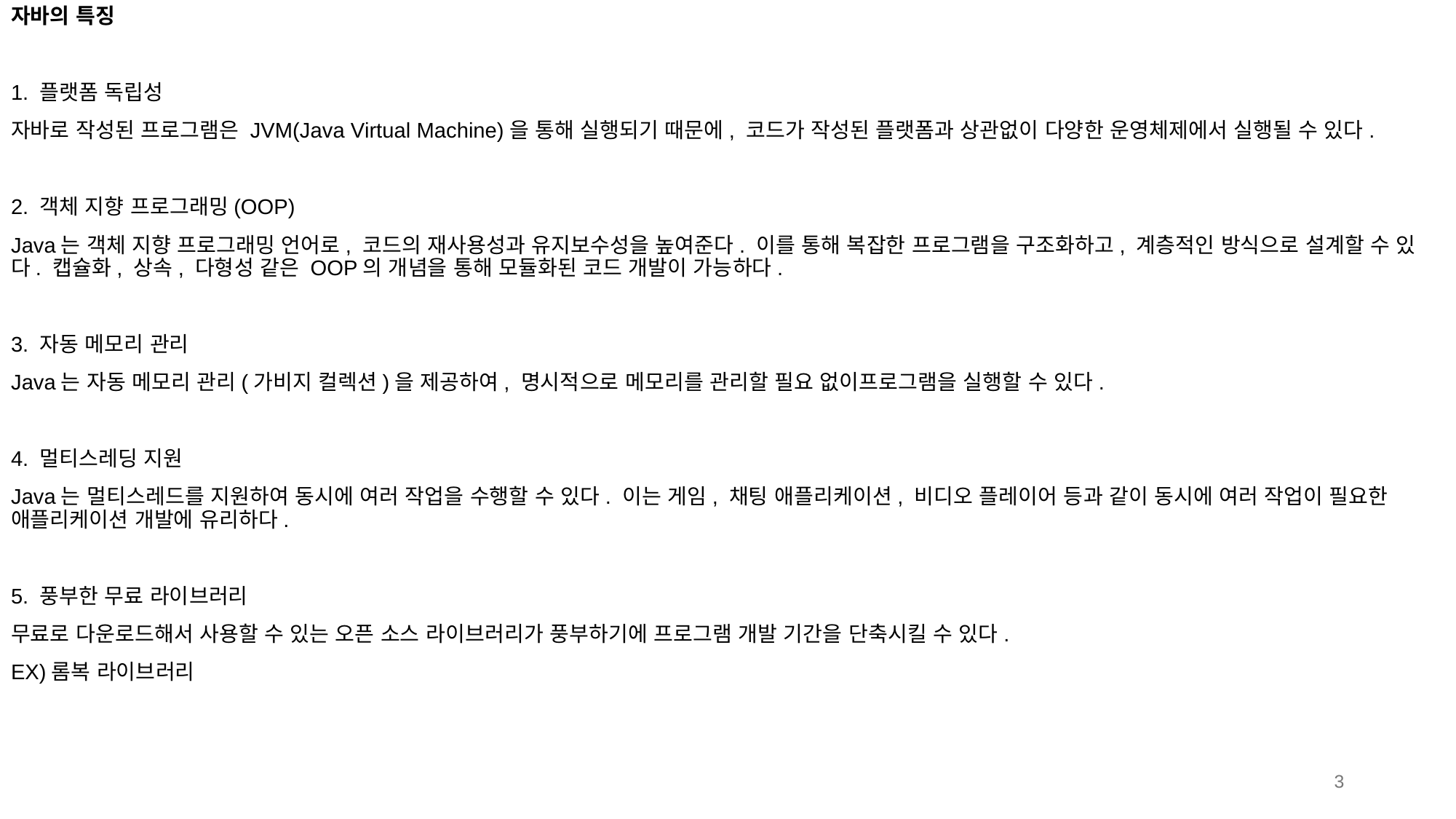

자바의 특징

1. 플랫폼 독립성
자바로 작성된 프로그램은 JVM(Java Virtual Machine)을 통해 실행되기 때문에, 코드가 작성된 플랫폼과 상관없이 다양한 운영체제에서 실행될 수 있다.

2. 객체 지향 프로그래밍(OOP)
Java는 객체 지향 프로그래밍 언어로, 코드의 재사용성과 유지보수성을 높여준다. 이를 통해 복잡한 프로그램을 구조화하고, 계층적인 방식으로 설계할 수 있다. 캡슐화, 상속, 다형성 같은 OOP의 개념을 통해 모듈화된 코드 개발이 가능하다.

3. 자동 메모리 관리
Java는 자동 메모리 관리(가비지 컬렉션)을 제공하여, 명시적으로 메모리를 관리할 필요 없이프로그램을 실행할 수 있다.

4. 멀티스레딩 지원
Java는 멀티스레드를 지원하여 동시에 여러 작업을 수행할 수 있다. 이는 게임, 채팅 애플리케이션, 비디오 플레이어 등과 같이 동시에 여러 작업이 필요한 애플리케이션 개발에 유리하다.

5. 풍부한 무료 라이브러리
무료로 다운로드해서 사용할 수 있는 오픈 소스 라이브러리가 풍부하기에 프로그램 개발 기간을 단축시킬 수 있다.
EX)롬복 라이브러리
3